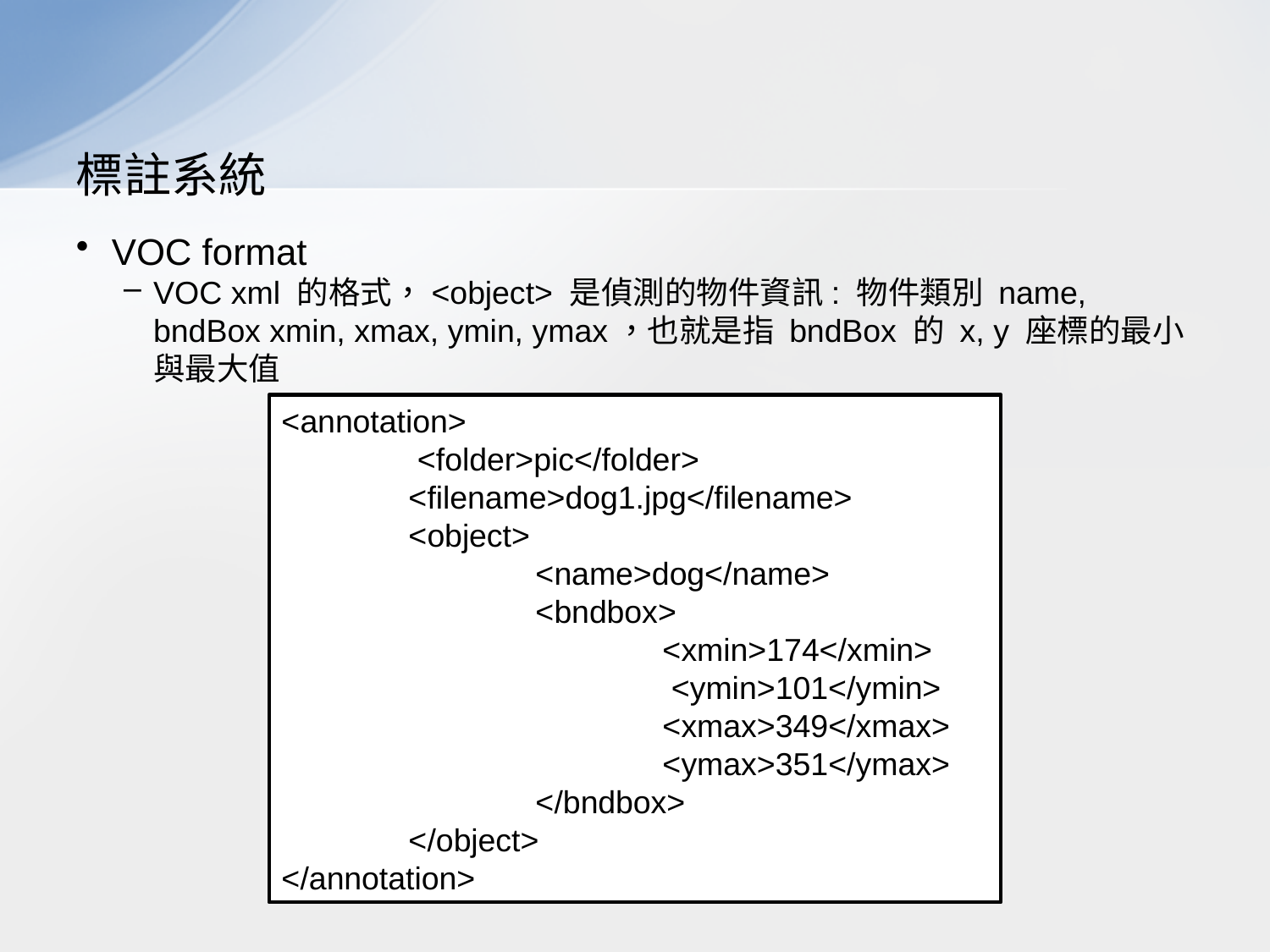

# 標註系統
VOC format
VOC xml 的格式，<object> 是偵測的物件資訊: 物件類別 name, bndBox xmin, xmax, ymin, ymax，也就是指 bndBox 的 x, y 座標的最小與最大值
<annotation>
	 <folder>pic</folder>
 	<filename>dog1.jpg</filename>
	<object>
  		<name>dog</name>
		<bndbox>
   			<xmin>174</xmin>
  			 <ymin>101</ymin>
	   		<xmax>349</xmax>
   			<ymax>351</ymax>
  		</bndbox>
	</object>
</annotation>